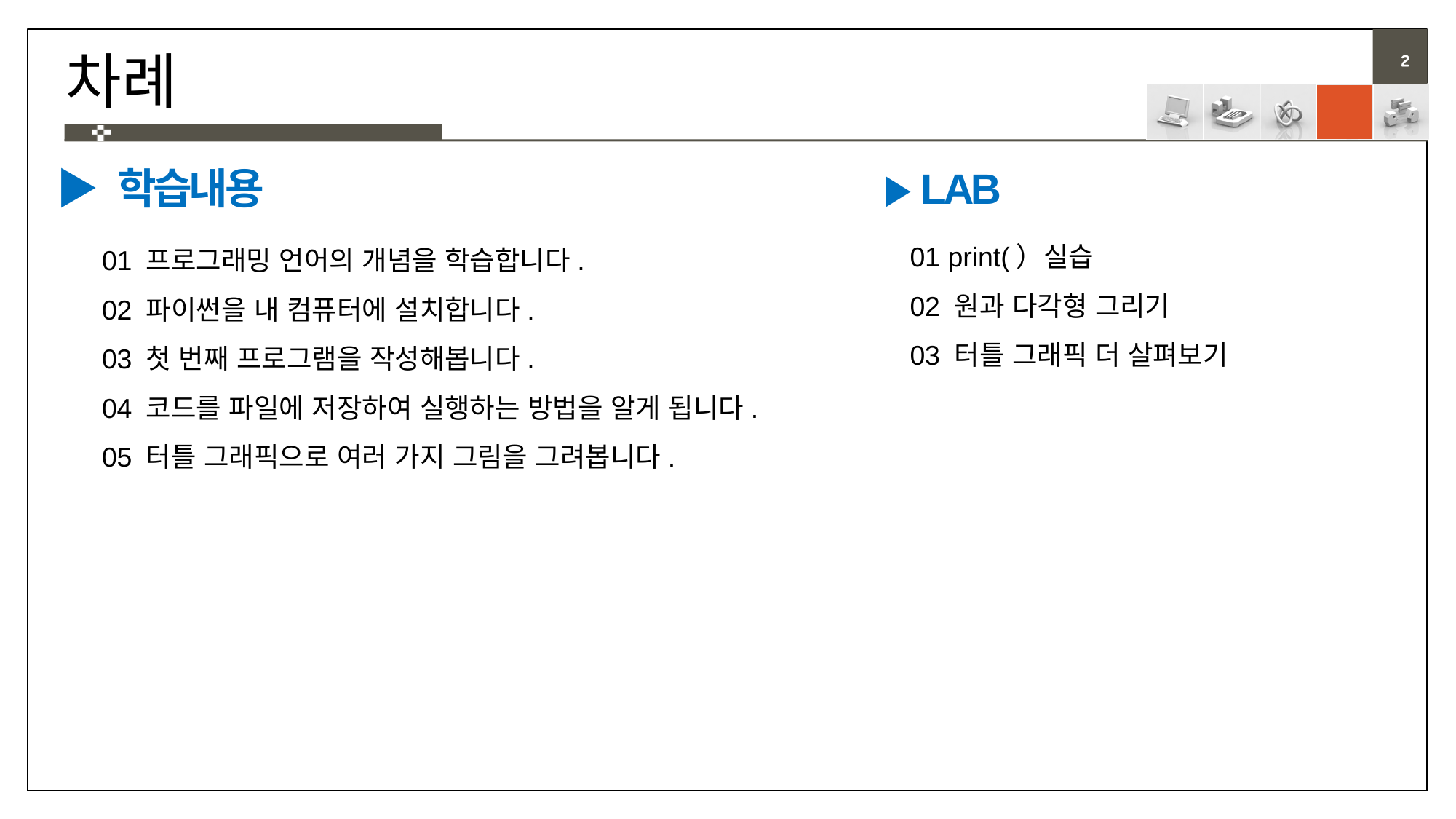

# 차례
▶ 학습내용
▶ LAB
01 print(）실습
02 원과 다각형 그리기
03 터틀 그래픽 더 살펴보기
01 프로그래밍 언어의 개념을 학습합니다.
02 파이썬을 내 컴퓨터에 설치합니다.
03 첫 번째 프로그램을 작성해봅니다.
04 코드를 파일에 저장하여 실행하는 방법을 알게 됩니다.
05 터틀 그래픽으로 여러 가지 그림을 그려봅니다.